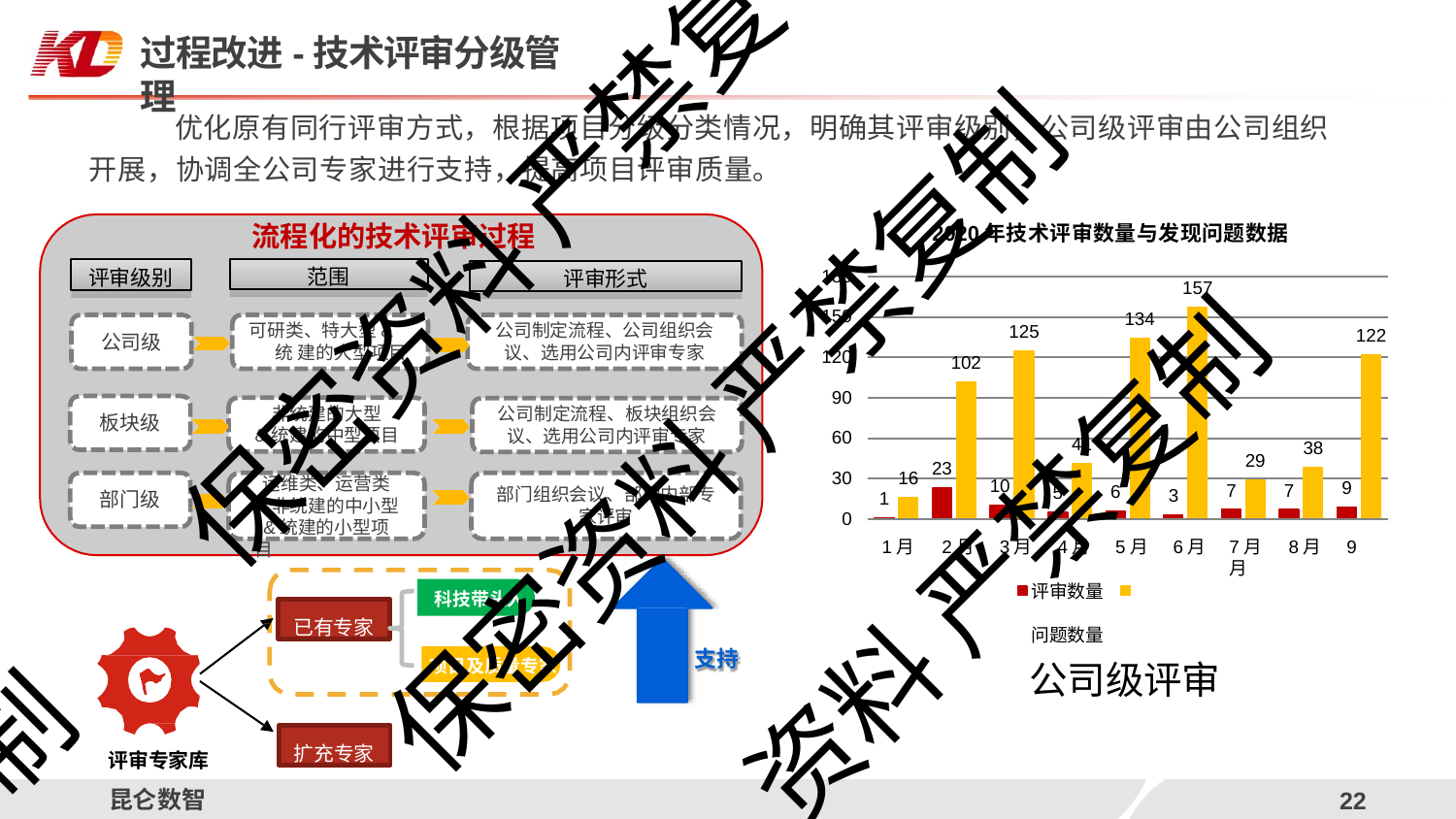

# 过程改进-技术评审分级管理

优化原有同行评审方式，根据项目分级分类情况，明确其评审级别，公司级评审由公司组织 开展，协调全公司专家进行支持，提高项目评审质量。
保密资料 严禁复

流程化的技术评审过程
2020年技术评审数量与发现问题数据

评审级别

范围

评审形式
180
157

150
134

可研类、特大型&统 建的大型项目
公司制定流程、公司组织会 议、选用公司内评审专家
125
122
公司级

120
102

保密资料 严禁复制

90

非统建的大型 &统建的中型项目
公司制定流程、板块组织会
议、选用公司内评审专家
板块级

60
41
38

29
23

30
16

运维类、运营类
、非统建的中小型  &统建的小型项目
10

9
7
7
6

5

部门组织会议、部门内部专 家评审
3
1
部门级

资料 严禁复制
0

1月	2月	3月	4月	5月	6月

评审数量	问题数量
7月	8月	9月

科技带头人

已有专家

支持

项目及质量专家
公司级评审

制

扩充专家
评审专家库
昆仑数智
22